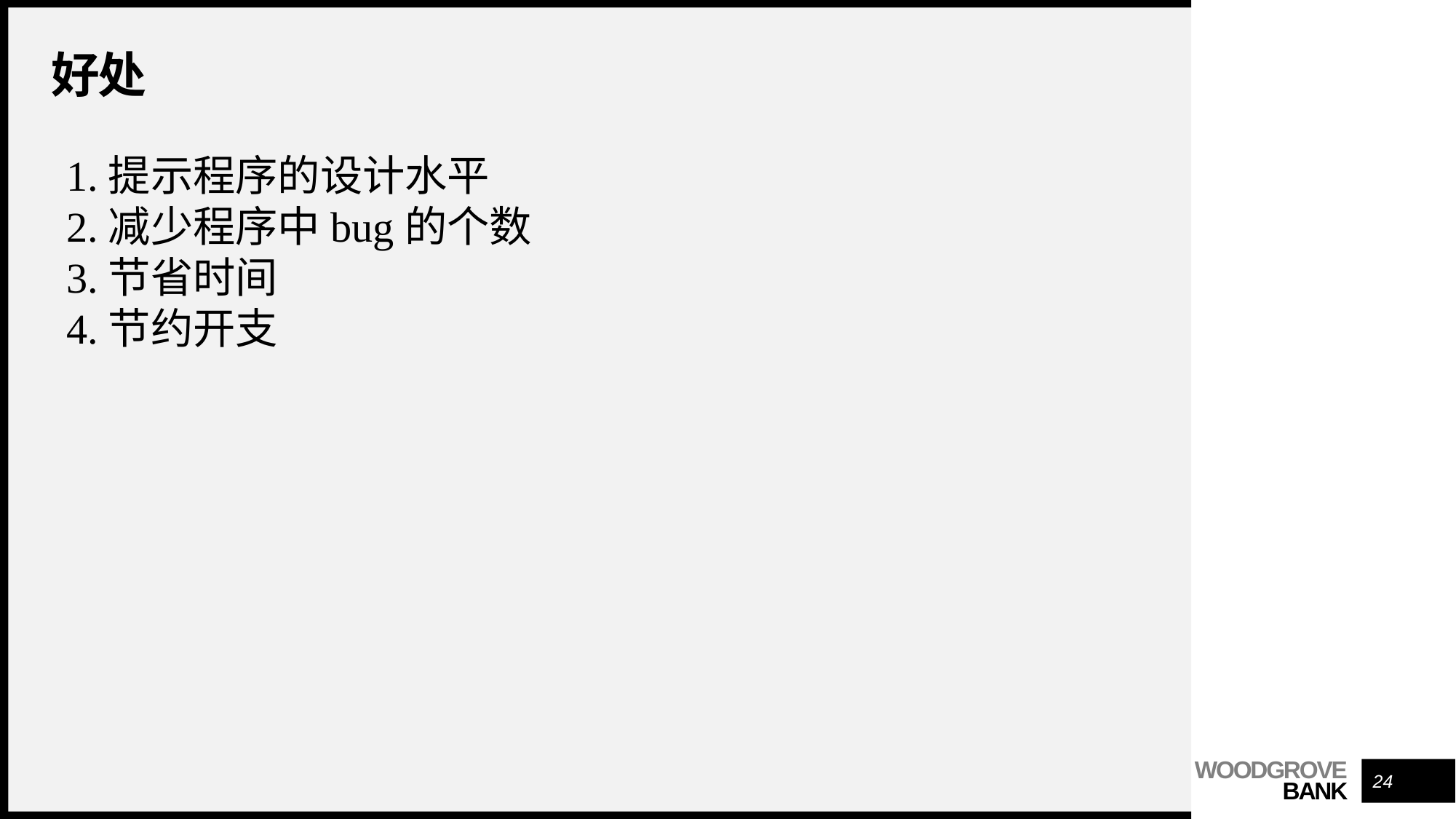

# 好处
1.提示程序的设计水平
2.减少程序中bug的个数
3.节省时间
4.节约开支
24